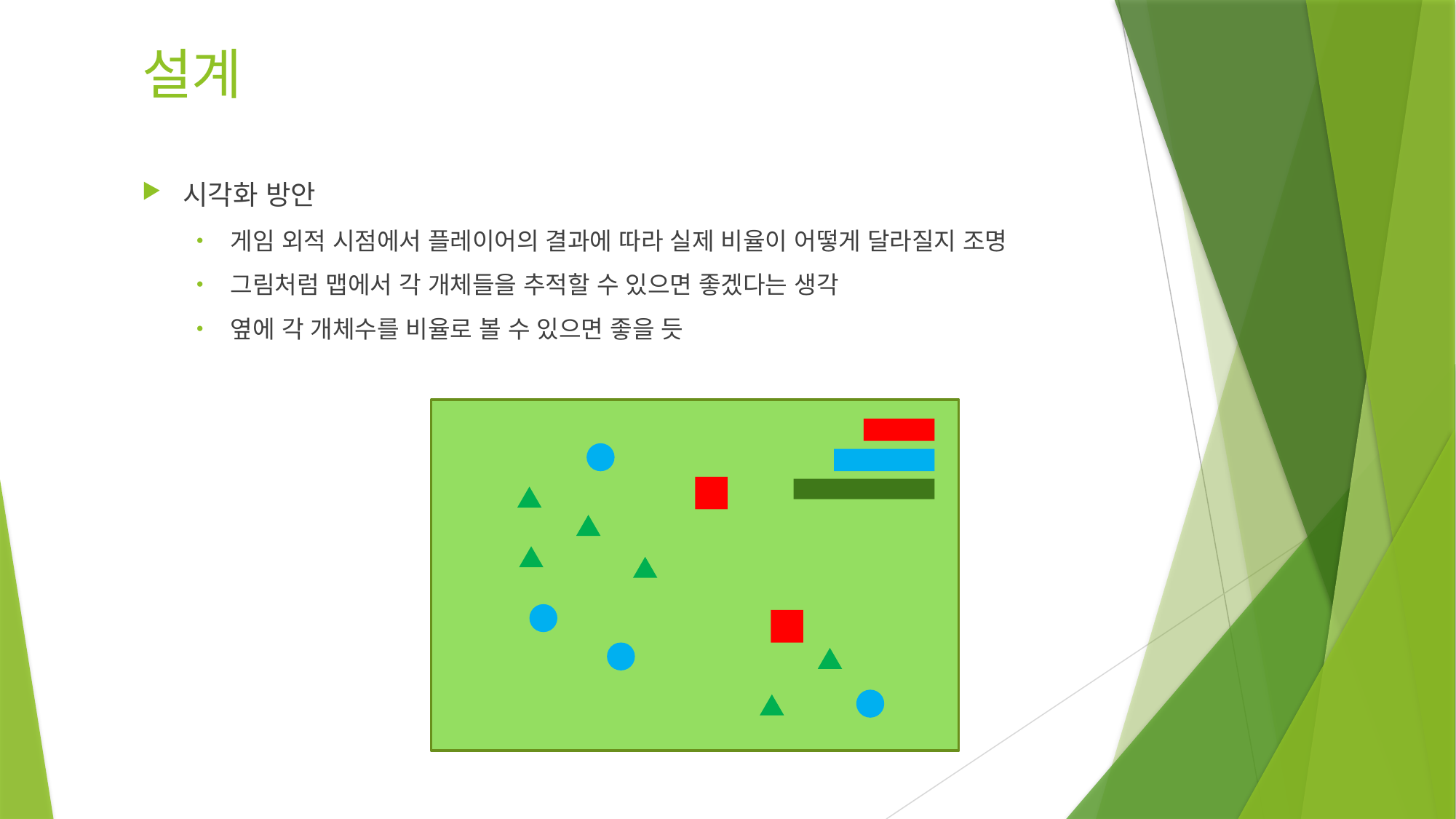

# 설계
시각화 방안
게임 외적 시점에서 플레이어의 결과에 따라 실제 비율이 어떻게 달라질지 조명
그림처럼 맵에서 각 개체들을 추적할 수 있으면 좋겠다는 생각
옆에 각 개체수를 비율로 볼 수 있으면 좋을 듯